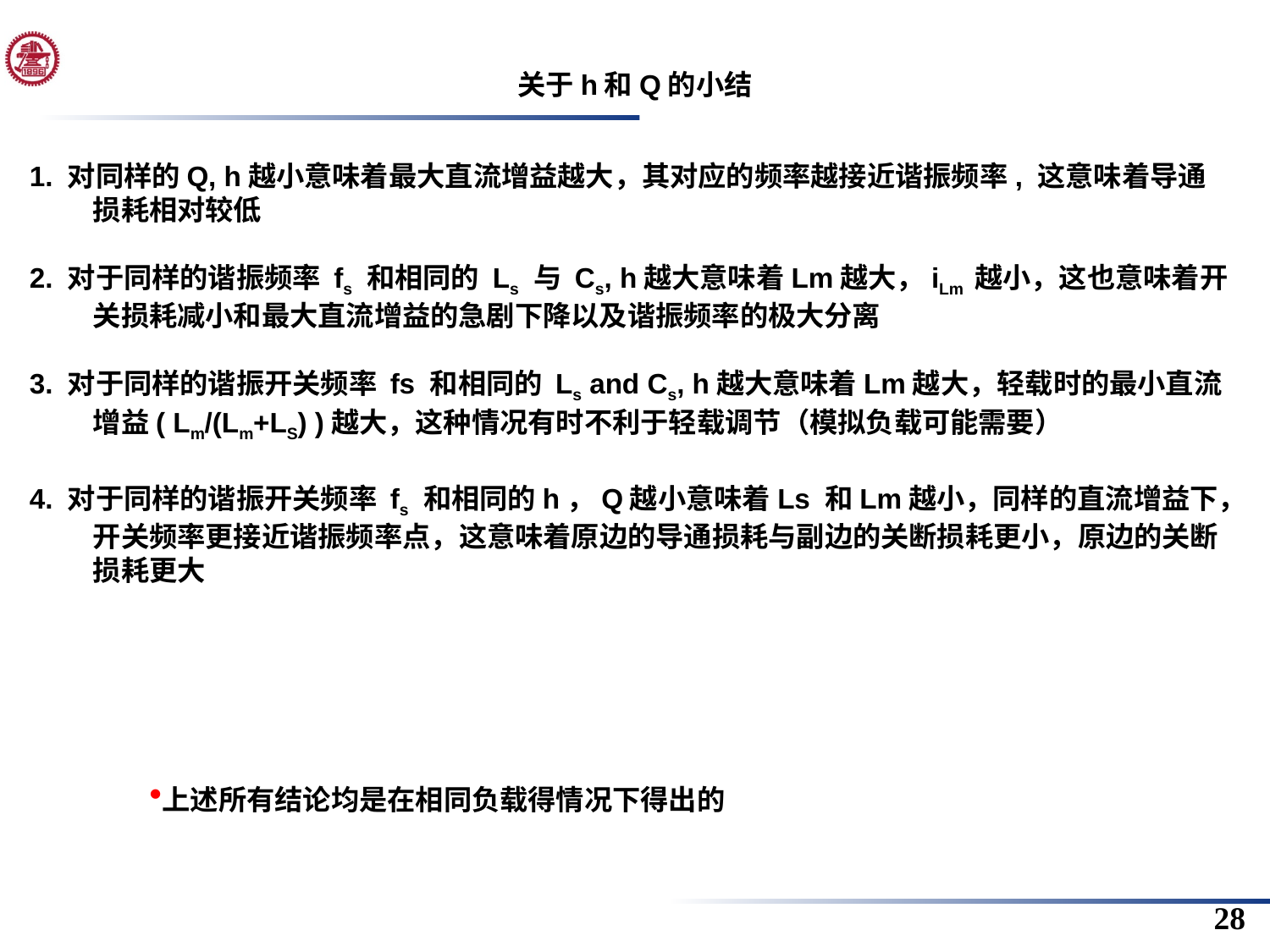

关于h和Q的小结
1. 对同样的Q, h越小意味着最大直流增益越大，其对应的频率越接近谐振频率, 这意味着导通损耗相对较低

2. 对于同样的谐振频率 fs 和相同的 Ls 与 Cs, h越大意味着Lm越大，iLm 越小，这也意味着开关损耗减小和最大直流增益的急剧下降以及谐振频率的极大分离

3. 对于同样的谐振开关频率 fs 和相同的 Ls and Cs, h越大意味着Lm越大，轻载时的最小直流增益( Lm/(Lm+LS) )越大，这种情况有时不利于轻载调节（模拟负载可能需要）

4. 对于同样的谐振开关频率 fs 和相同的h，Q越小意味着Ls 和Lm越小，同样的直流增益下，开关频率更接近谐振频率点，这意味着原边的导通损耗与副边的关断损耗更小，原边的关断损耗更大
上述所有结论均是在相同负载得情况下得出的